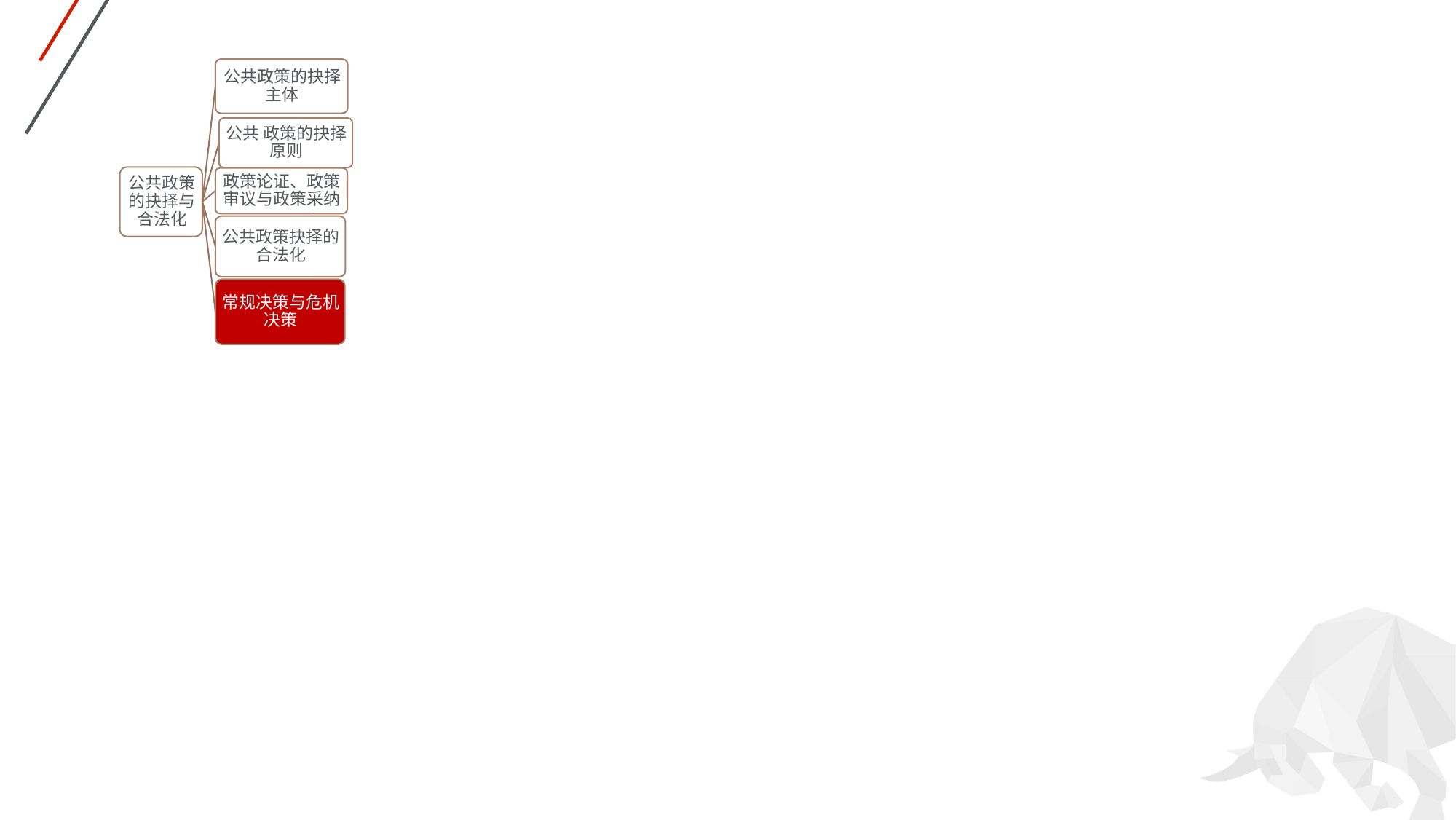

公共政策的抉择与合法化

公共政策的抉择主体

公共 政策的抉择原则

政策论证、政策审议与政策采纳

公共政策抉择的合法化

常规决策与危机决策